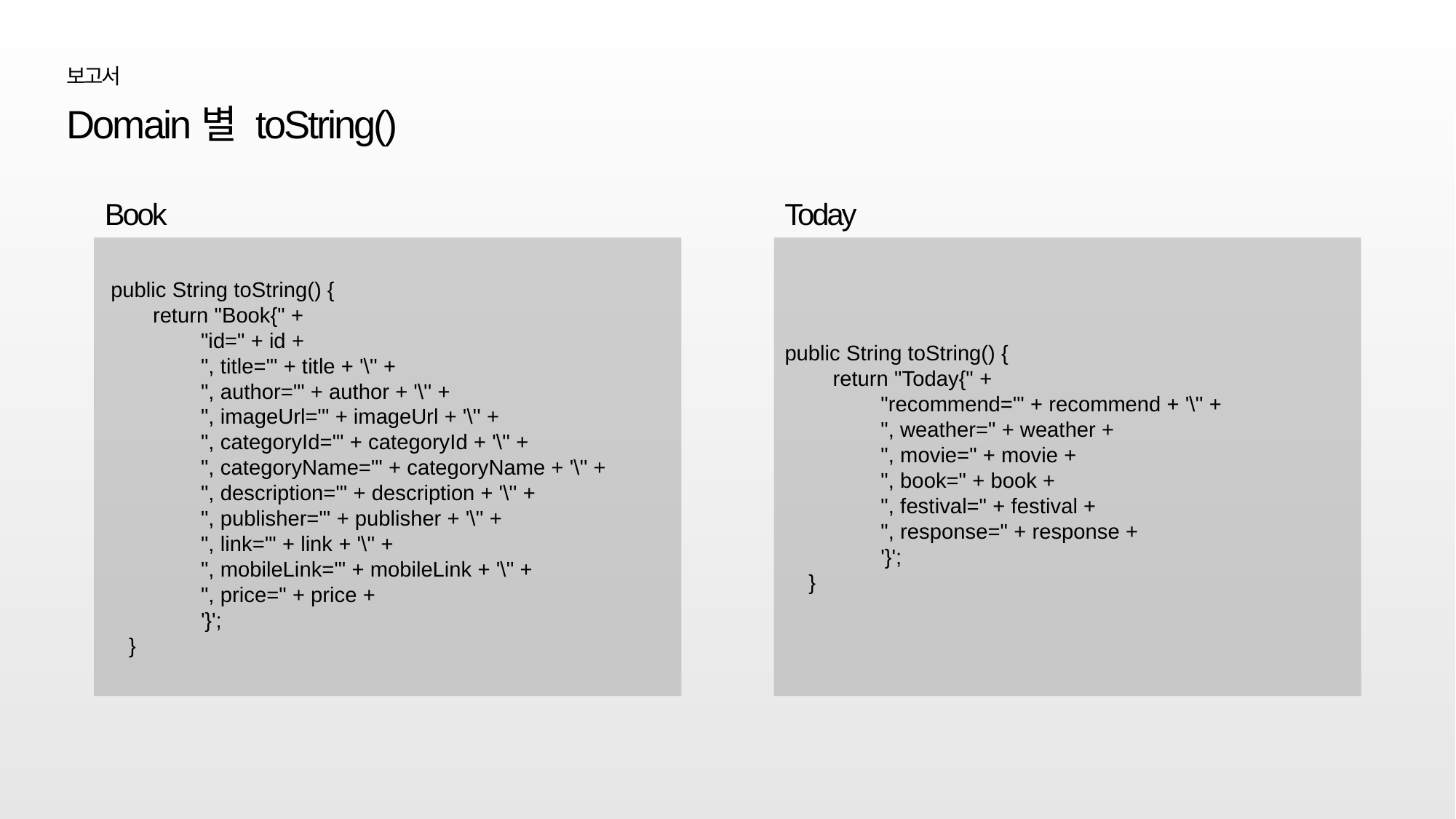

보고서
Domain별 toString()
Book
Today
 public String toString() {
        return "Book{" +
                "id=" + id +
                ", title='" + title + '\'' +
                ", author='" + author + '\'' +
                ", imageUrl='" + imageUrl + '\'' +
                ", categoryId='" + categoryId + '\'' +
                ", categoryName='" + categoryName + '\'' +
                ", description='" + description + '\'' +
                ", publisher='" + publisher + '\'' +
                ", link='" + link + '\'' +
                ", mobileLink='" + mobileLink + '\'' +
                ", price=" + price +
                '}';
    }
public String toString() {
        return "Today{" +
                "recommend='" + recommend + '\'' +
                ", weather=" + weather +
                ", movie=" + movie +
                ", book=" + book +
                ", festival=" + festival +
                ", response=" + response +
                '}';
    }